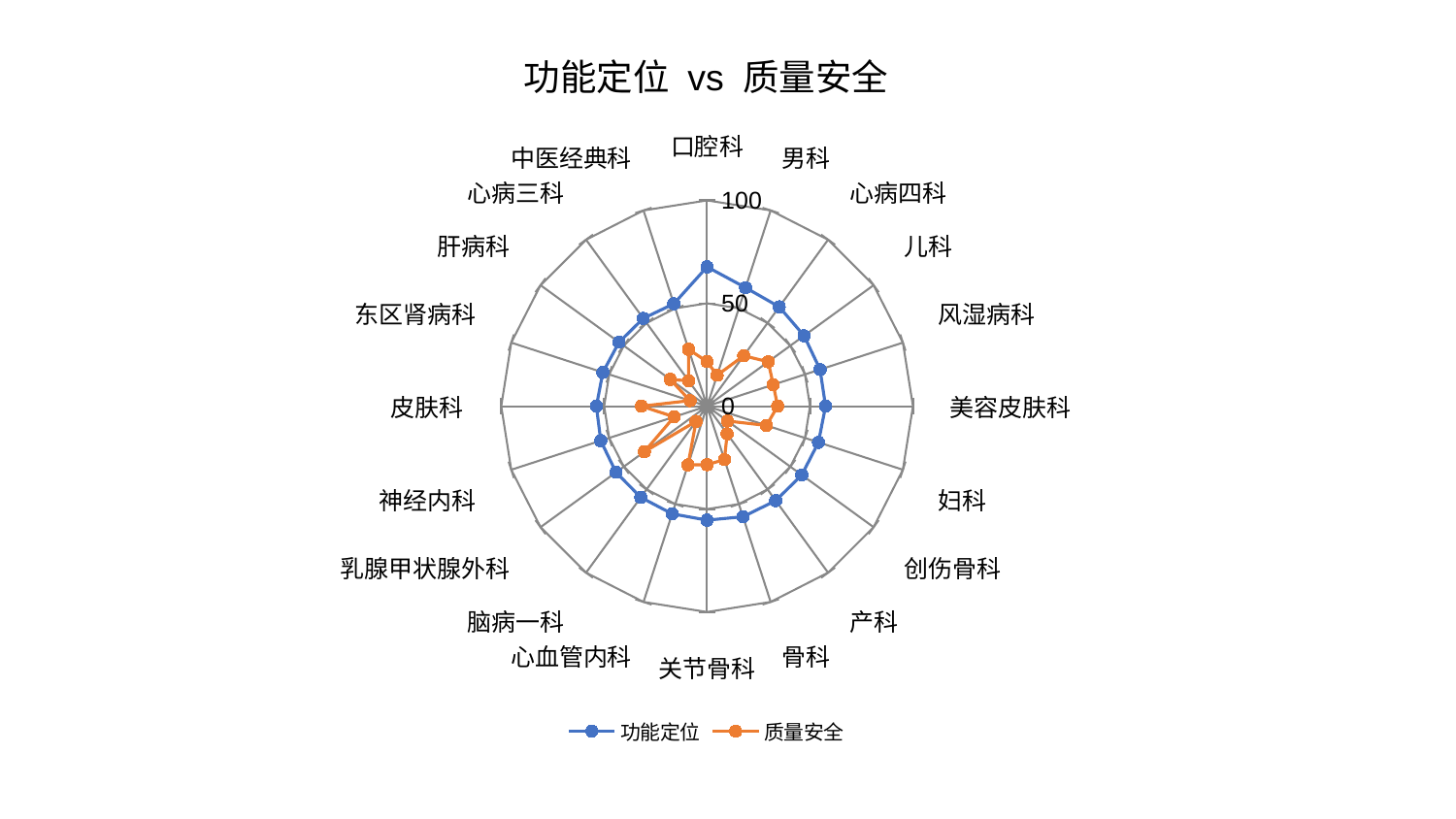

### Chart: 功能定位 vs 质量安全

| Category | 功能定位 | 质量安全 |
|---|---|---|
| 口腔科 | 67.6810001428028 | 21.664160541792253 |
| 男科 | 60.54378001610904 | 15.827405754216695 |
| 心病四科 | 59.643114365880976 | 30.295325893669524 |
| 儿科 | 58.226100308782655 | 36.74028025955931 |
| 风湿病科 | 57.715045181081756 | 33.79498620160081 |
| 美容皮肤科 | 57.564079853706225 | 34.30440827258683 |
| 妇科 | 56.89857286600192 | 30.327999338809356 |
| 创伤骨科 | 56.87224126166149 | 12.313723054877356 |
| 产科 | 56.744453641583185 | 16.59291510399891 |
| 骨科 | 56.482660857378896 | 27.302694196758797 |
| 关节骨科 | 55.37781853504014 | 28.44173293576581 |
| 心血管内科 | 54.996953859215985 | 30.01450745571355 |
| 脑病一科 | 54.76407683518347 | 9.129649370794475 |
| 乳腺甲状腺外科 | 54.68885953908657 | 37.67388733089098 |
| 神经内科 | 54.30855317453403 | 16.805061743693734 |
| 皮肤科 | 53.785611904136495 | 31.919638483409 |
| 东区肾病科 | 53.23087487592444 | 8.732420916846895 |
| 肝病科 | 52.89075487744141 | 22.10515923078476 |
| 心病三科 | 52.72847226817667 | 15.255034676517445 |
| 中医经典科 | 52.317319671727766 | 29.03586745400068 |
28